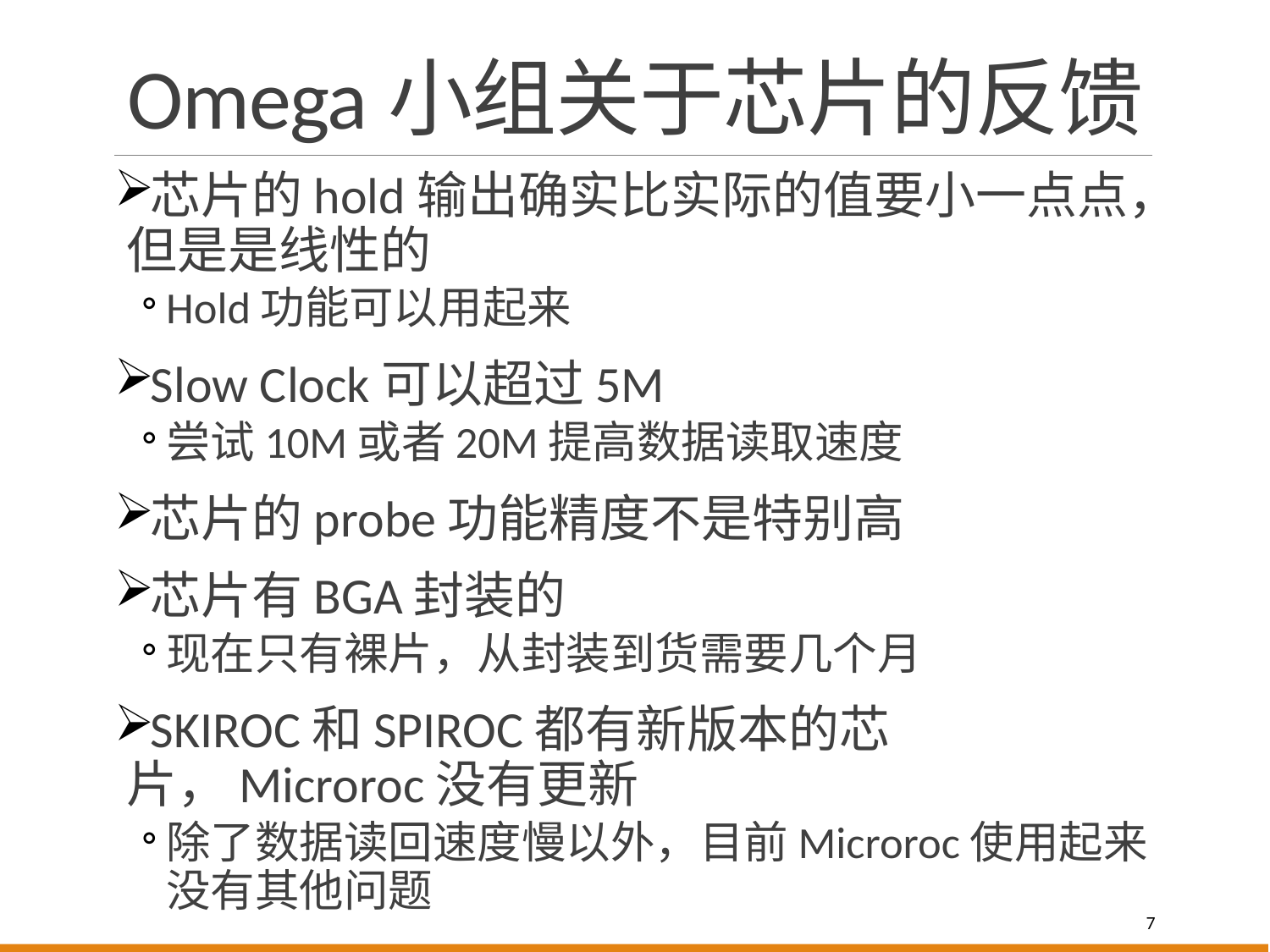

# Omega小组关于芯片的反馈
芯片的hold输出确实比实际的值要小一点点，但是是线性的
Hold功能可以用起来
Slow Clock可以超过5M
尝试10M或者20M提高数据读取速度
芯片的probe功能精度不是特别高
芯片有BGA封装的
现在只有裸片，从封装到货需要几个月
SKIROC和SPIROC都有新版本的芯片，Microroc没有更新
除了数据读回速度慢以外，目前Microroc使用起来没有其他问题
7